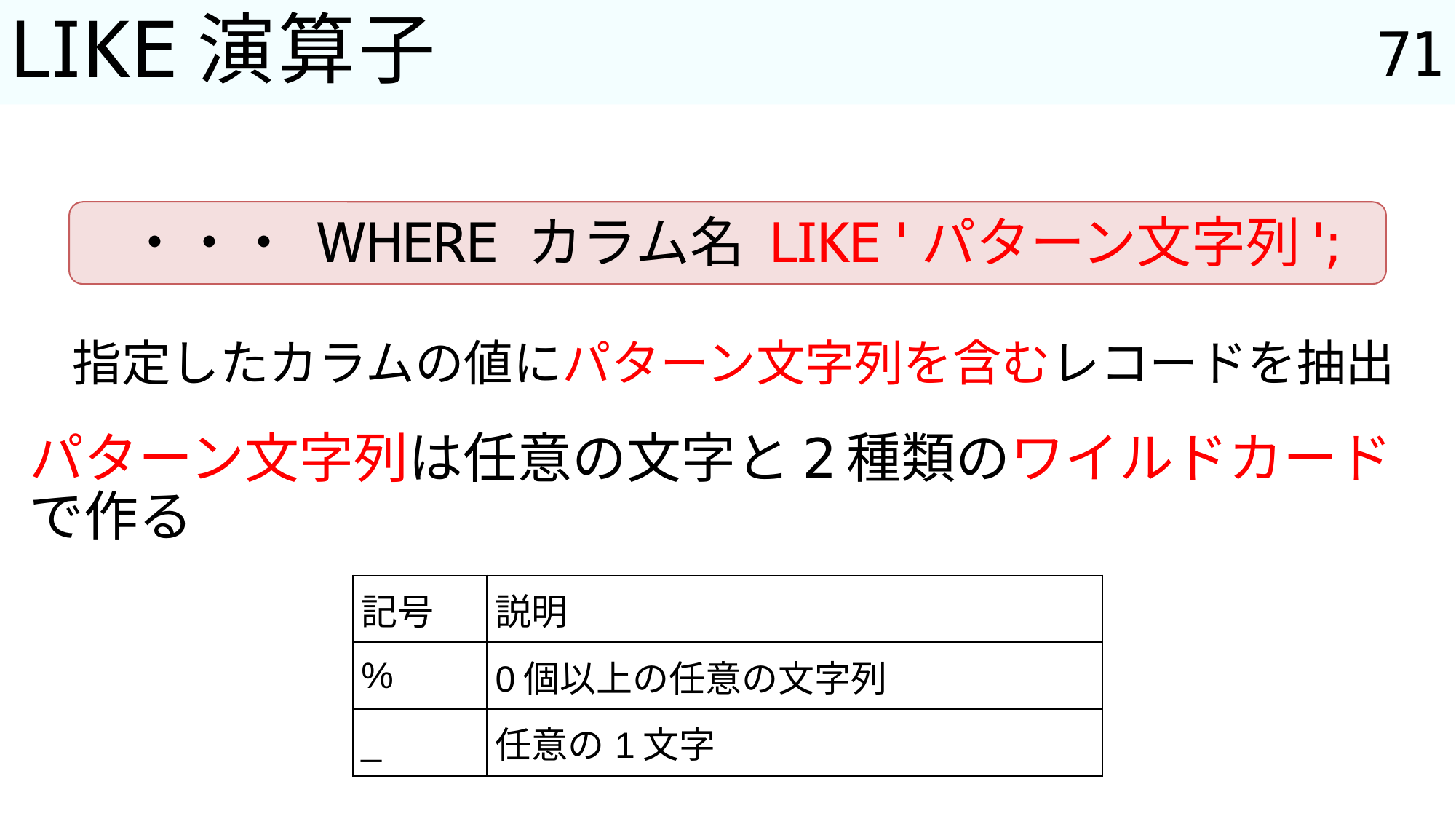

71
# LIKE演算子

・・・ WHERE カラム名 LIKE 'パターン文字列';
指定したカラムの値にパターン文字列を含むレコードを抽出
パターン文字列は任意の文字と2種類のワイルドカードで作る
| 記号 | 説明 |
| --- | --- |
| % | 0個以上の任意の文字列 |
| \_ | 任意の1文字 |